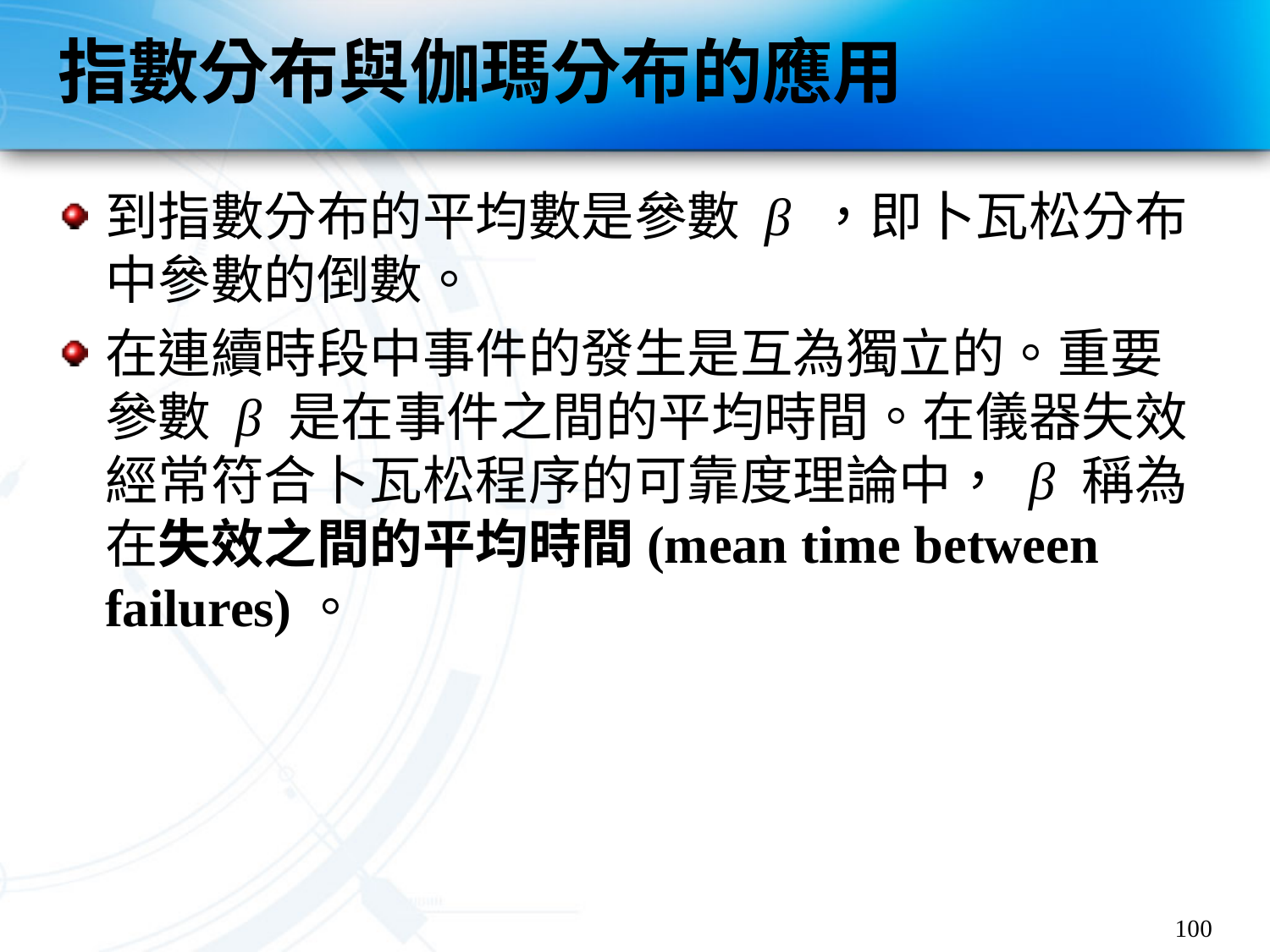

# 指數分布與伽瑪分布的應用
到指數分布的平均數是參數 β ，即卜瓦松分布中參數的倒數。
在連續時段中事件的發生是互為獨立的。重要參數 β 是在事件之間的平均時間。在儀器失效經常符合卜瓦松程序的可靠度理論中， β 稱為在失效之間的平均時間(mean time between failures)。
100